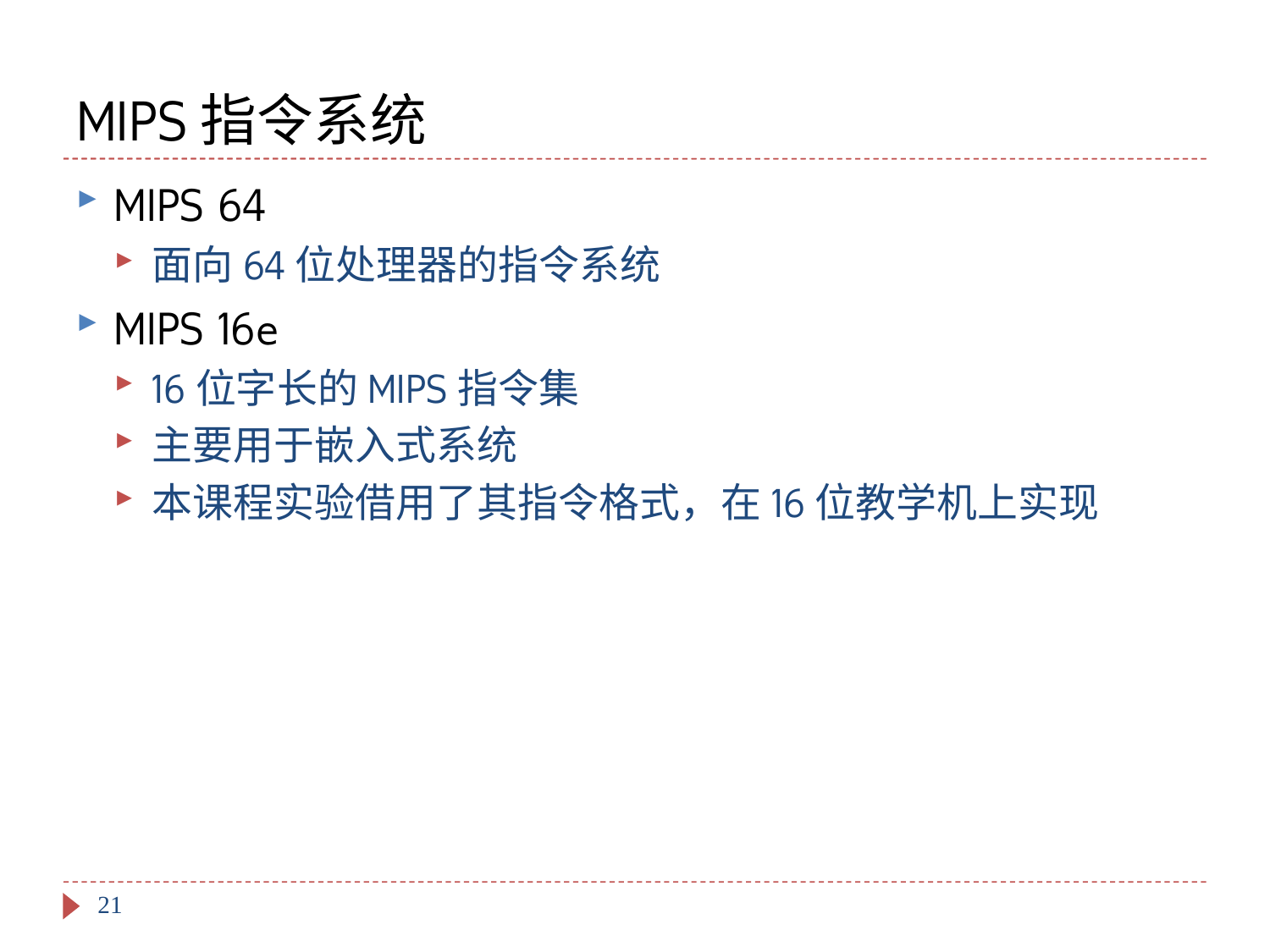

# MIPS指令系统
MIPS 64
面向64位处理器的指令系统
MIPS 16e
16位字长的MIPS指令集
主要用于嵌入式系统
本课程实验借用了其指令格式，在16位教学机上实现
21